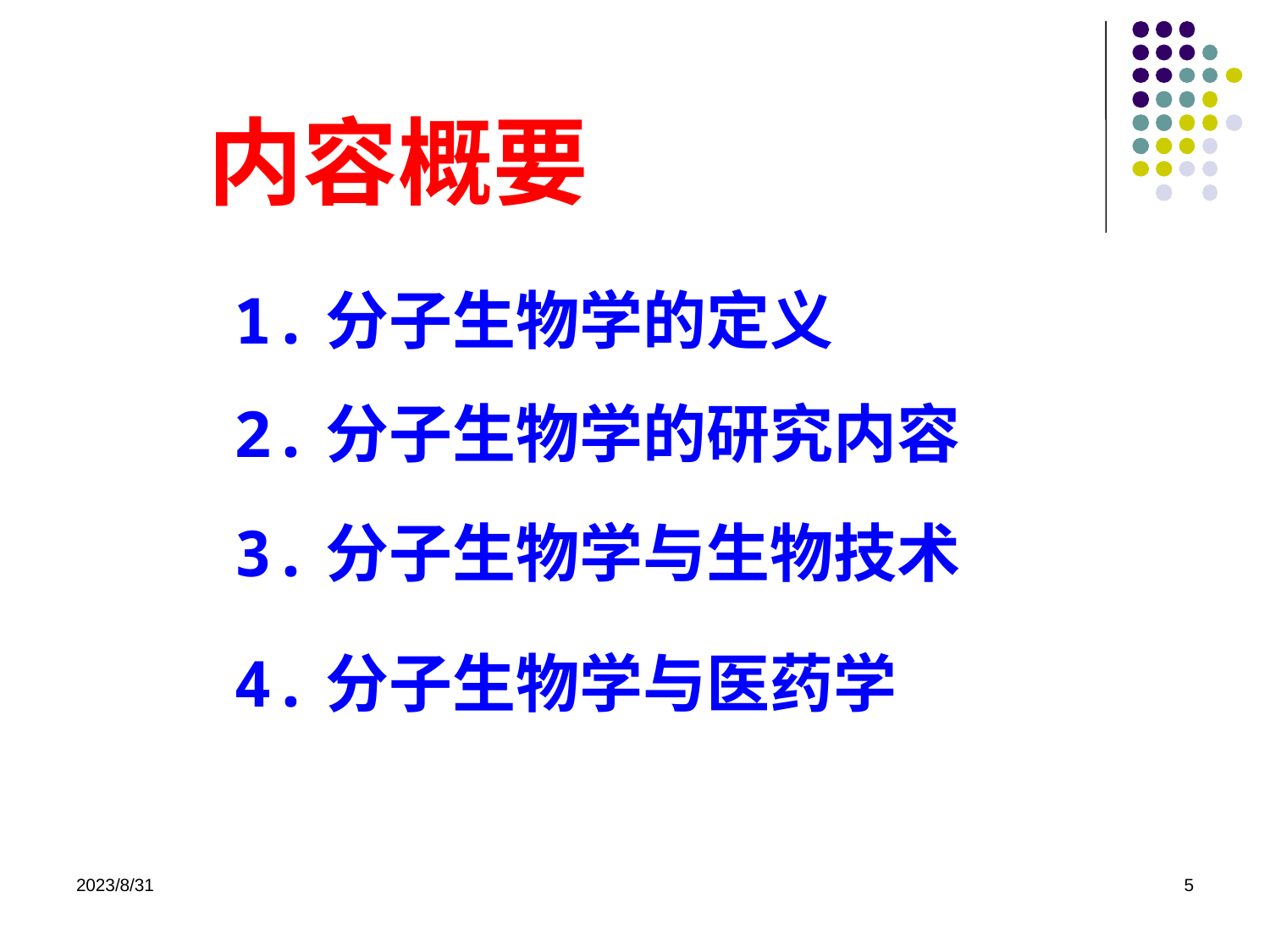

内容概要
1.分子生物学的定义
2.分子生物学的研究内容
3.分子生物学与生物技术
4.分子生物学与医药学
2023/8/31
5